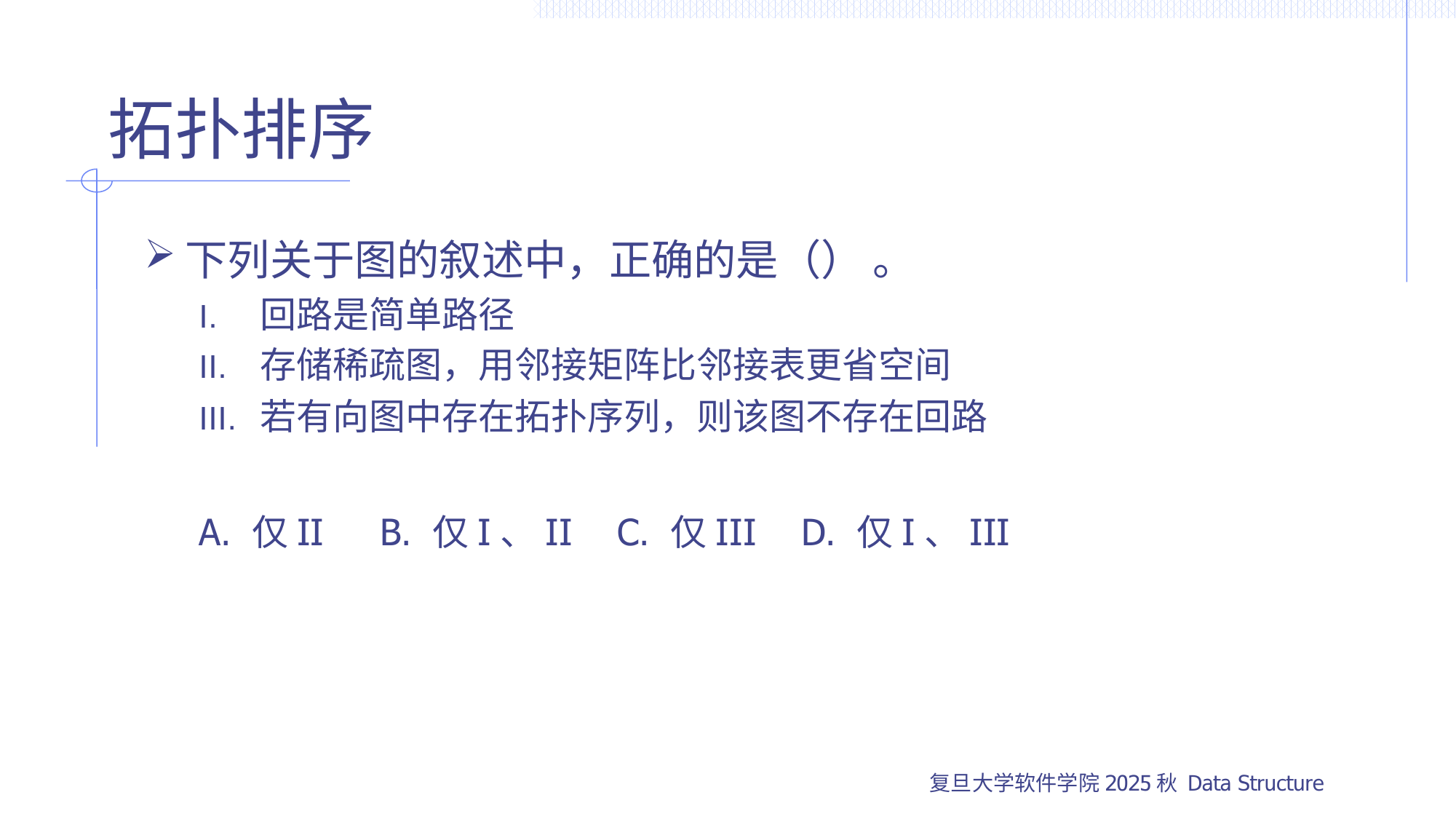

# 拓扑排序
下列关于图的叙述中，正确的是（） 。
回路是简单路径
存储稀疏图，用邻接矩阵比邻接表更省空间
若有向图中存在拓扑序列，则该图不存在回路

A. 仅II     B. 仅I、II    C. 仅III    D. 仅I、III